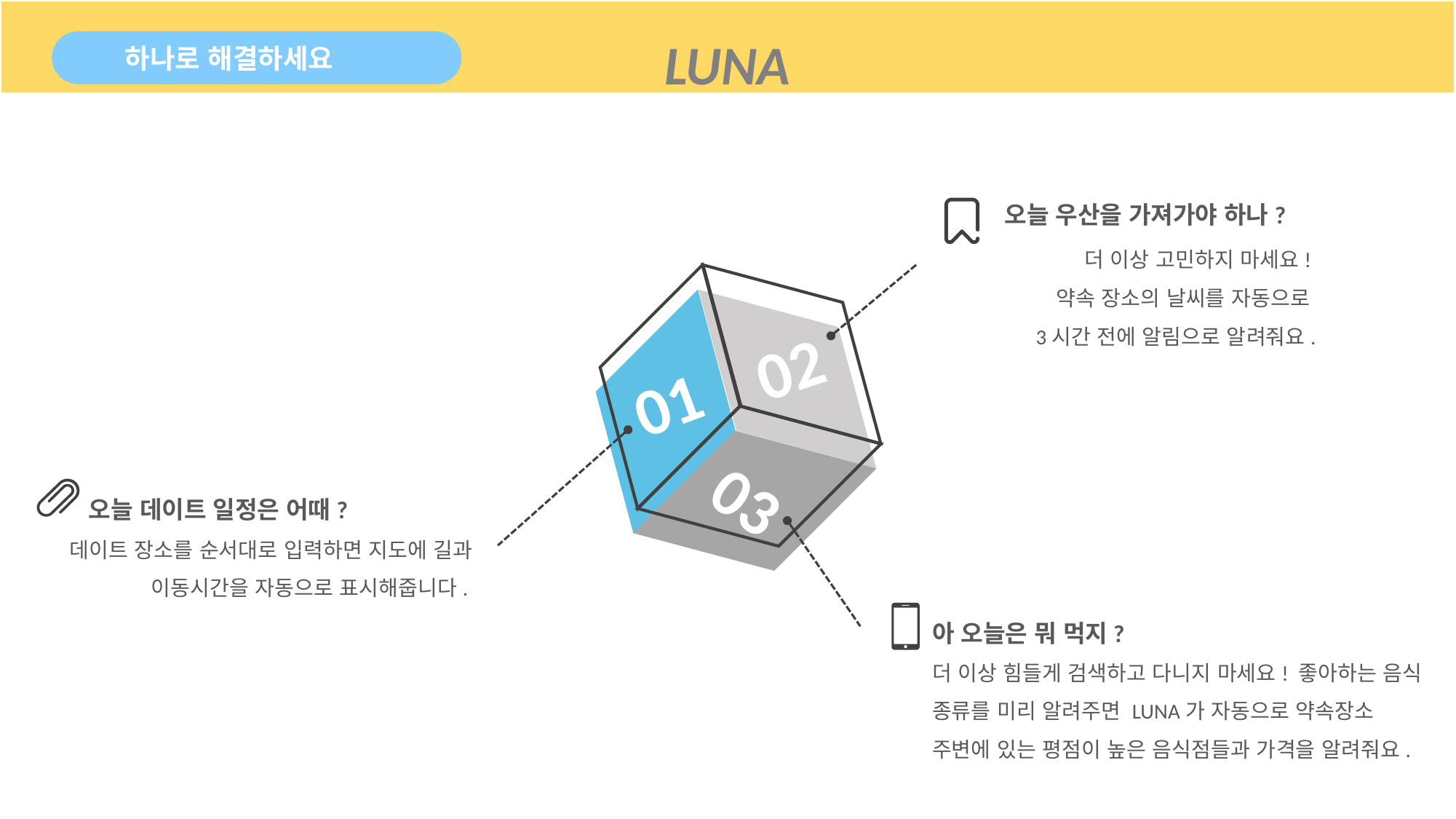

LUNA
하나로 해결하세요
04
오늘 우산을 가져가야 하나?
더 이상 고민하지 마세요!
약속 장소의 날씨를 자동으로
3시간 전에 알림으로 알려줘요.

02
01
03
   오늘 데이트 일정은 어때?
데이트 장소를 순서대로 입력하면 지도에 길과 이동시간을 자동으로 표시해줍니다.

아 오늘은 뭐 먹지?
더 이상 힘들게 검색하고 다니지 마세요! 좋아하는 음식 종류를 미리 알려주면 LUNA가 자동으로 약속장소 주변에 있는 평점이 높은 음식점들과 가격을 알려줘요.